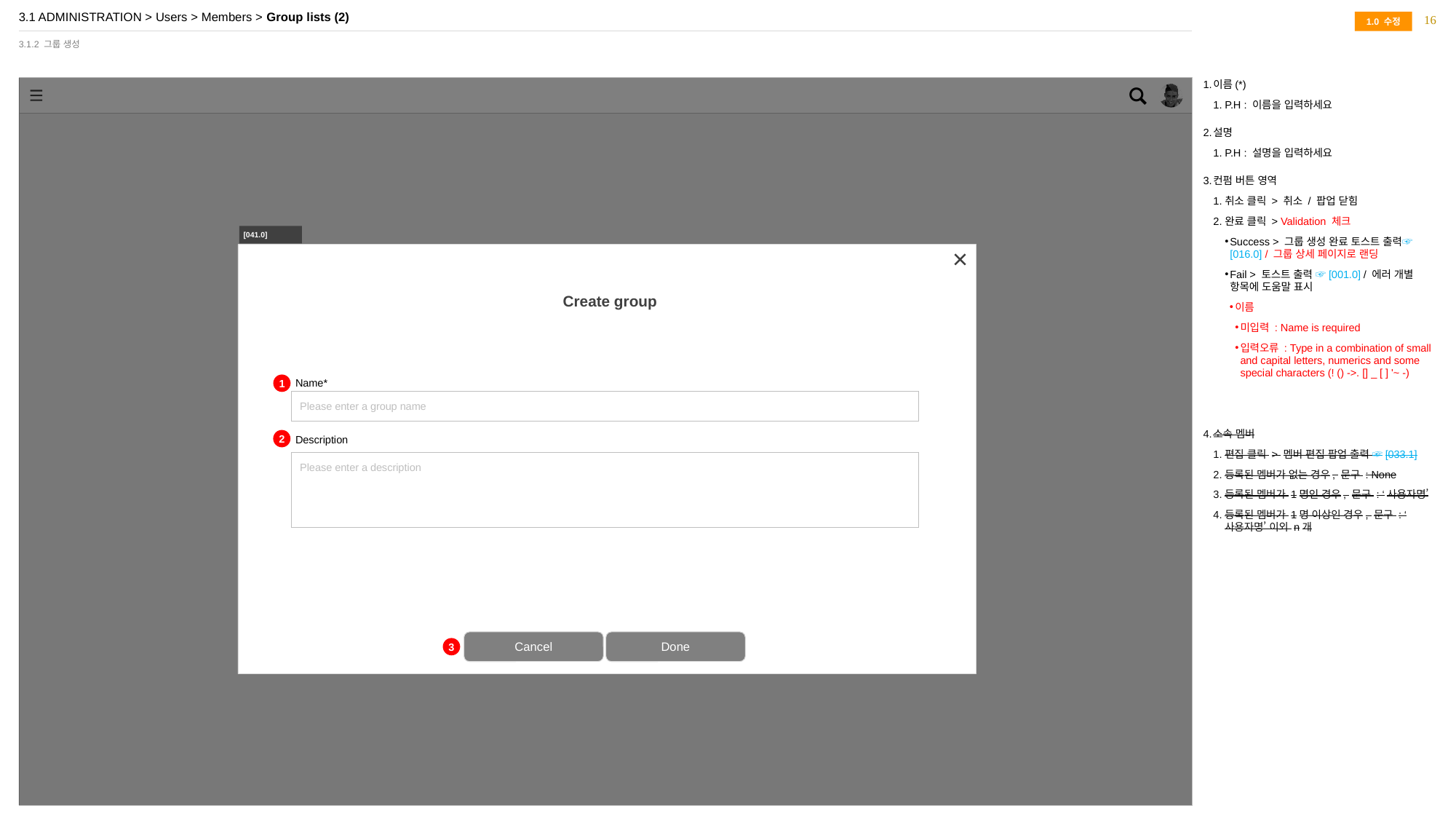

16
# 3.1 ADMINISTRATION > Users > Members > Group lists (2)
1.0 수정
3.1.2 그룹 생성
이름(*)
P.H : 이름을 입력하세요
설명
P.H : 설명을 입력하세요
컨펌 버튼 영역
취소 클릭 > 취소 / 팝업 닫힘
완료 클릭 > Validation 체크
Success > 그룹 생성 완료 토스트 출력☞[016.0] / 그룹 상세 페이지로 랜딩
Fail > 토스트 출력 ☞[001.0] / 에러 개별 항목에 도움말 표시
이름
미입력 : Name is required
입력오류 : Type in a combination of small and capital letters, numerics and some special characters (! () ->. [] _ [ ] '~ -)

소속 멤버
편집 클릭 > 멤버 편집 팝업 출력 ☞[033.1]
등록된 멤버가 없는 경우, 문구 : None
등록된 멤버가 1명인 경우, 문구 : ‘사용자명’
등록된 멤버가 1명 이상인 경우, 문구 : ‘사용자명’ 이외 n개

[041.0]
Create group
Name*

Description
Please enter a group name
Please enter a description
1
2
Cancel
Done
3